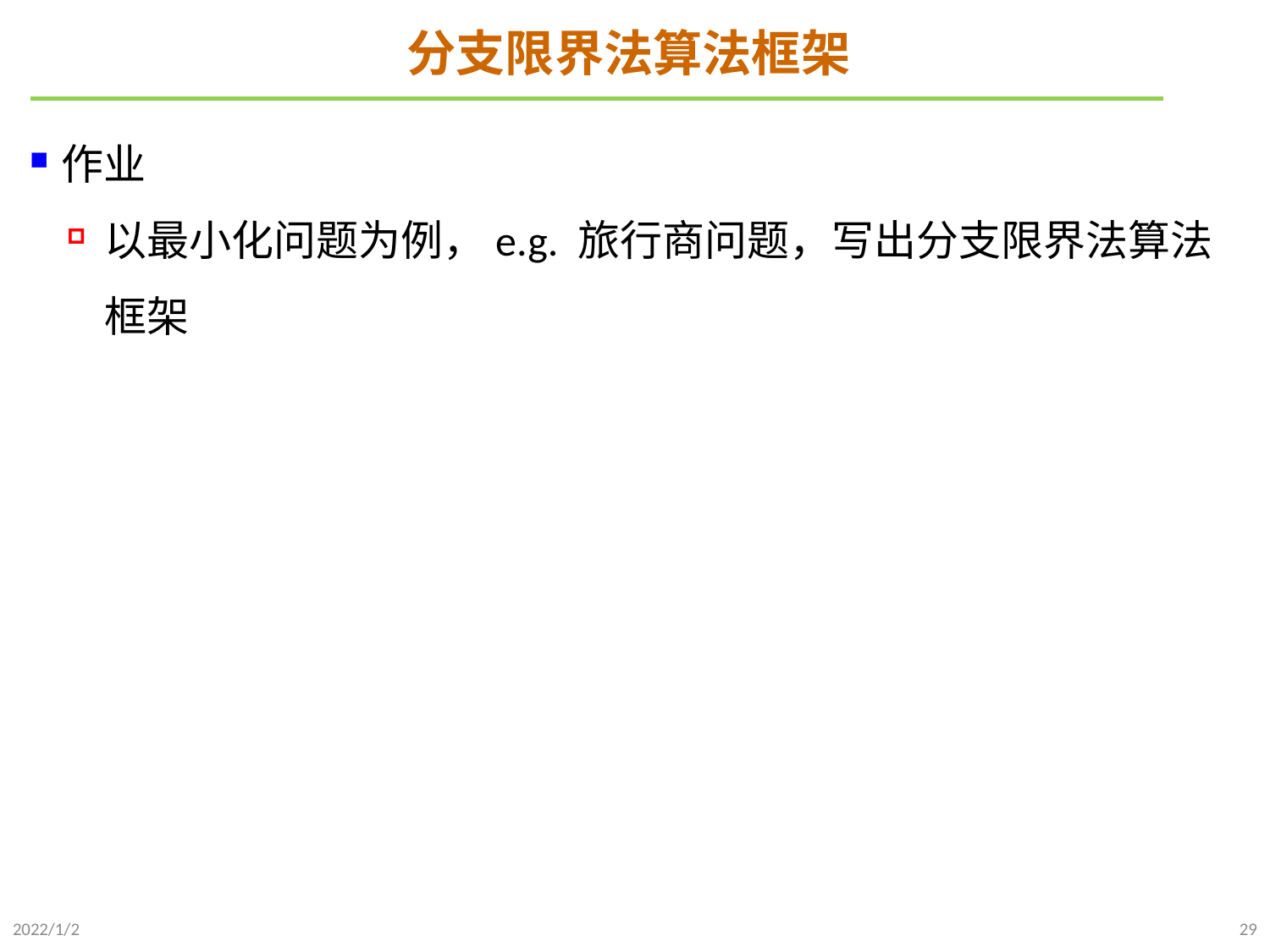

# 分支限界法算法框架
作业
以最小化问题为例，e.g. 旅行商问题，写出分支限界法算法框架

2022/1/2
29